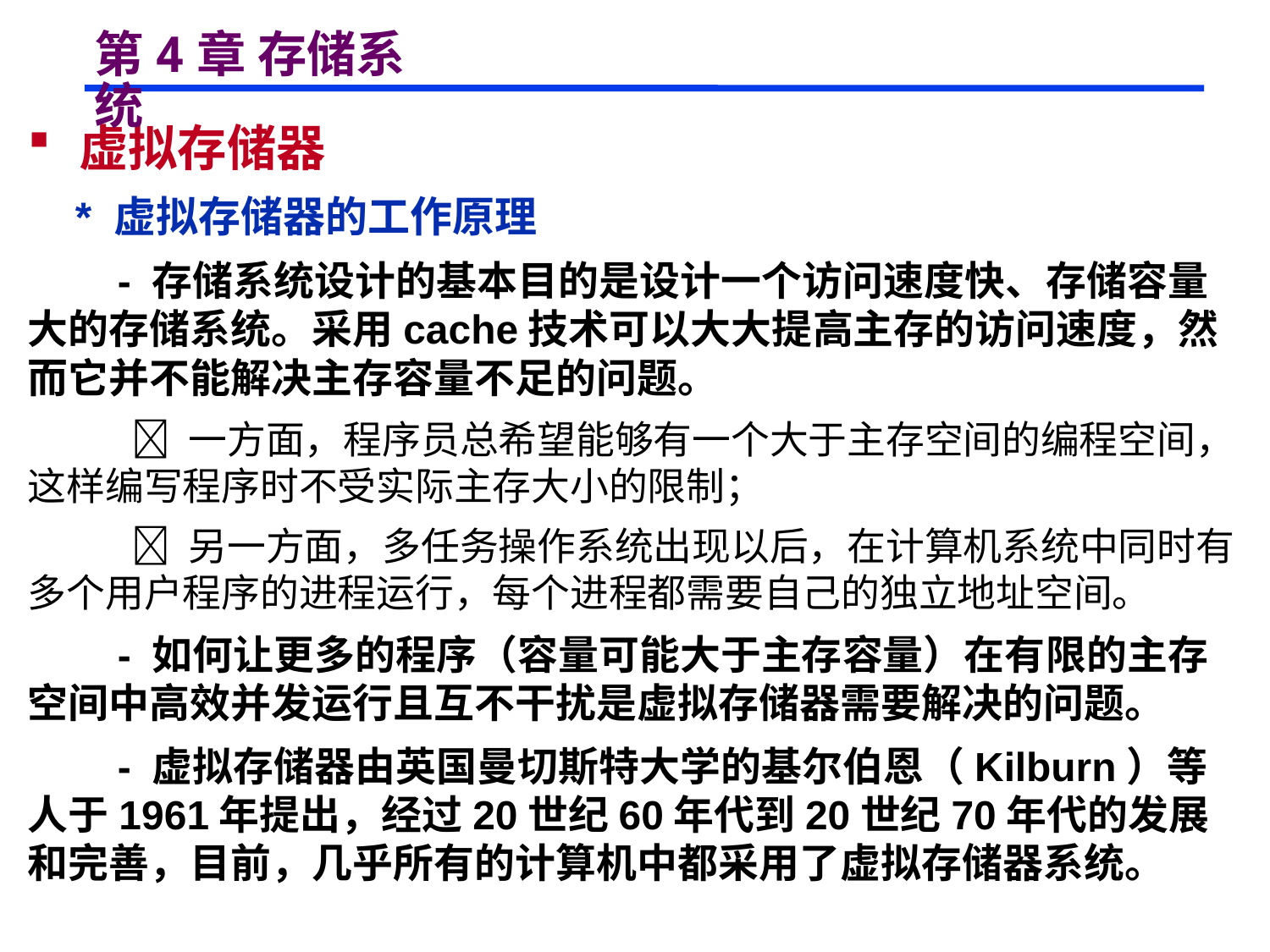

# 第4章 存储系统
 虚拟存储器
    * 虚拟存储器的工作原理
        - 存储系统设计的基本目的是设计一个访问速度快、存储容量大的存储系统。采用cache技术可以大大提高主存的访问速度，然而它并不能解决主存容量不足的问题。
            • 一方面，程序员总希望能够有一个大于主存空间的编程空间，这样编写程序时不受实际主存大小的限制；
            • 另一方面，多任务操作系统出现以后，在计算机系统中同时有多个用户程序的进程运行，每个进程都需要自己的独立地址空间。
        - 如何让更多的程序（容量可能大于主存容量）在有限的主存空间中高效并发运行且互不干扰是虚拟存储器需要解决的问题。
        - 虚拟存储器由英国曼切斯特大学的基尔伯恩（Kilburn）等人于1961年提出，经过20世纪60年代到20世纪70年代的发展和完善，目前，几乎所有的计算机中都采用了虚拟存储器系统。